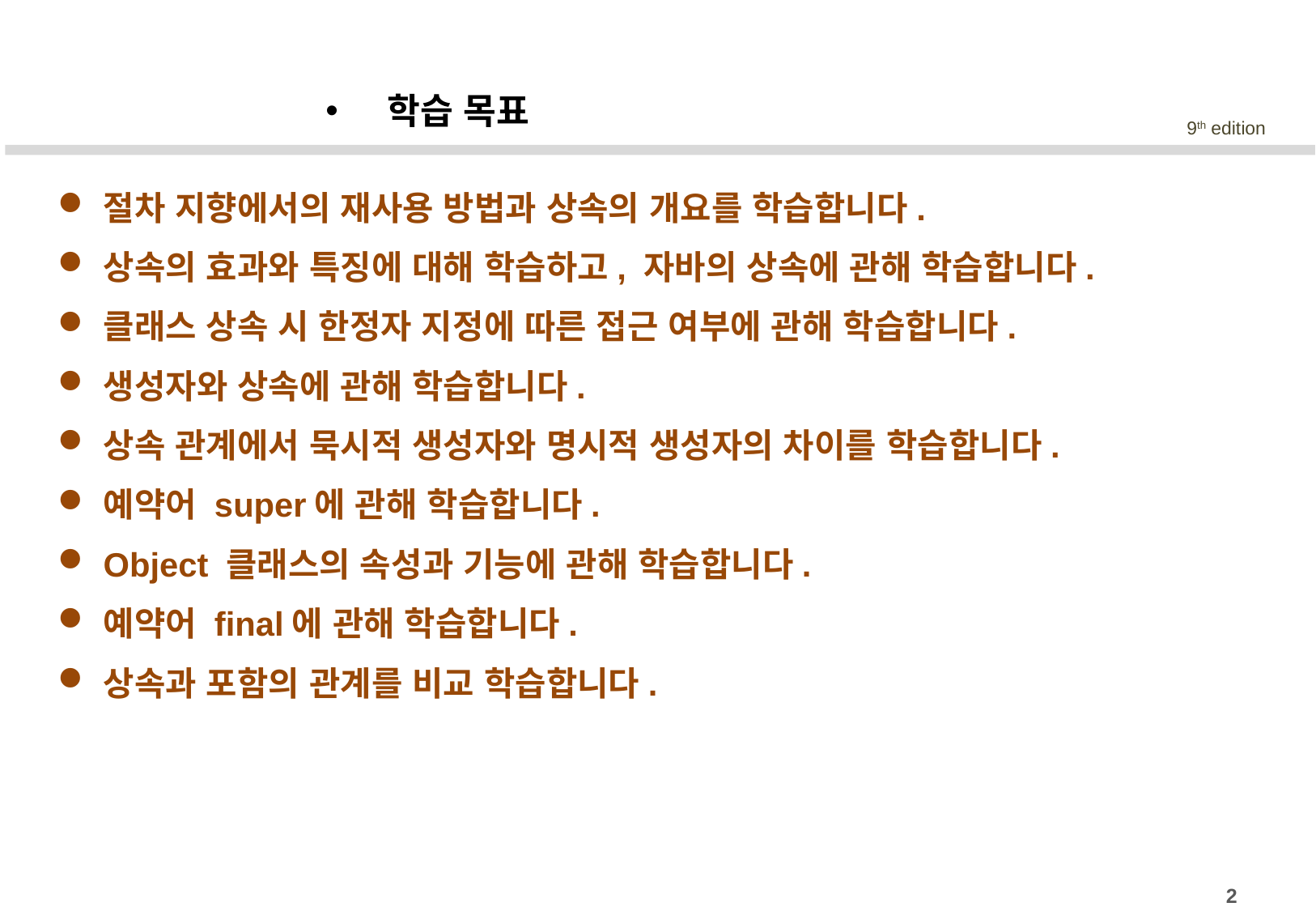

학습 목표
절차 지향에서의 재사용 방법과 상속의 개요를 학습합니다.
상속의 효과와 특징에 대해 학습하고, 자바의 상속에 관해 학습합니다.
클래스 상속 시 한정자 지정에 따른 접근 여부에 관해 학습합니다.
생성자와 상속에 관해 학습합니다.
상속 관계에서 묵시적 생성자와 명시적 생성자의 차이를 학습합니다.
예약어 super에 관해 학습합니다.
Object 클래스의 속성과 기능에 관해 학습합니다.
예약어 final에 관해 학습합니다.
상속과 포함의 관계를 비교 학습합니다.
2